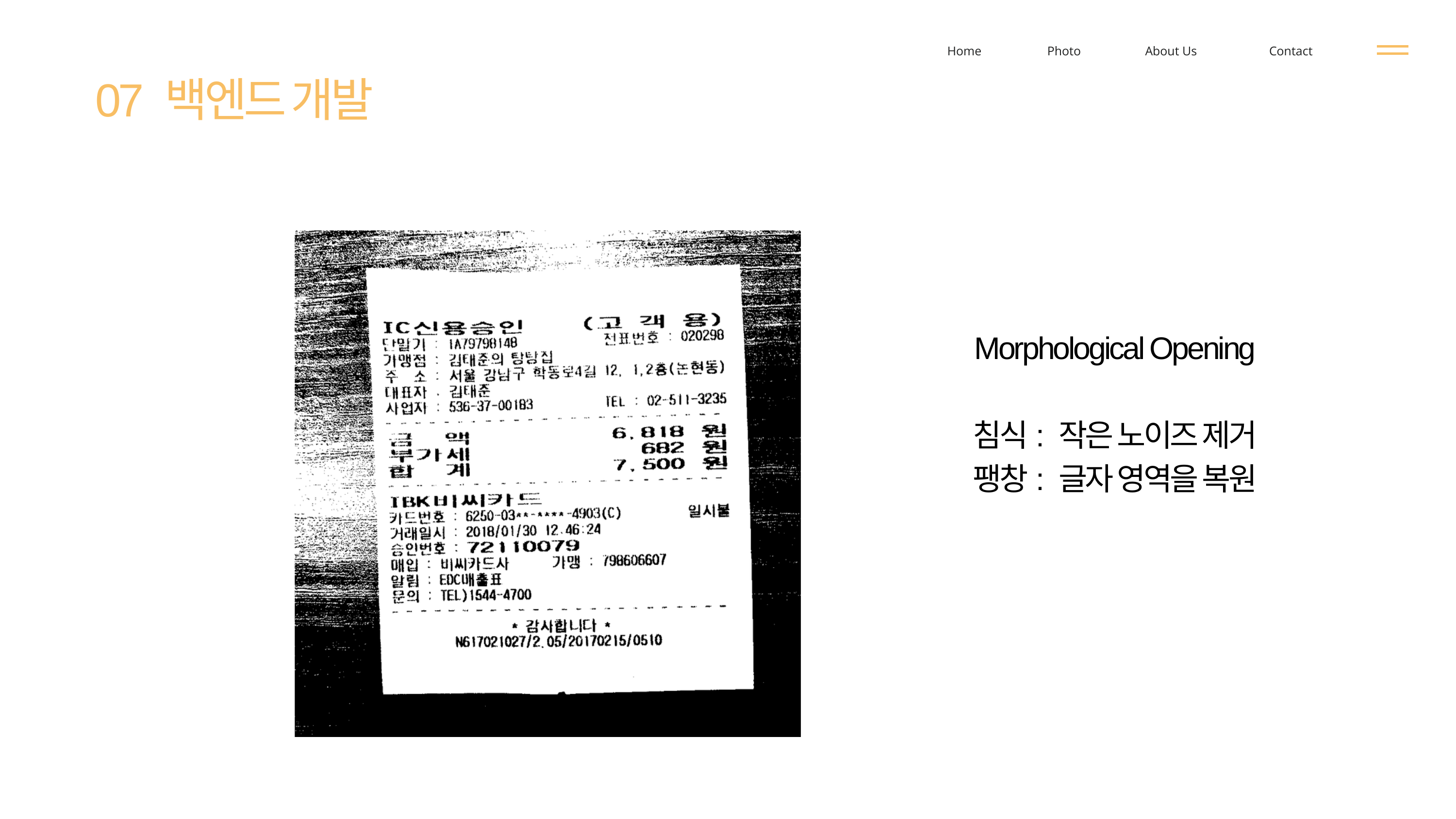

Home
Photo
About Us
Contact

07 백엔드 개발

Morphological Opening

침식: 작은 노이즈 제거
팽창: 글자 영역을 복원